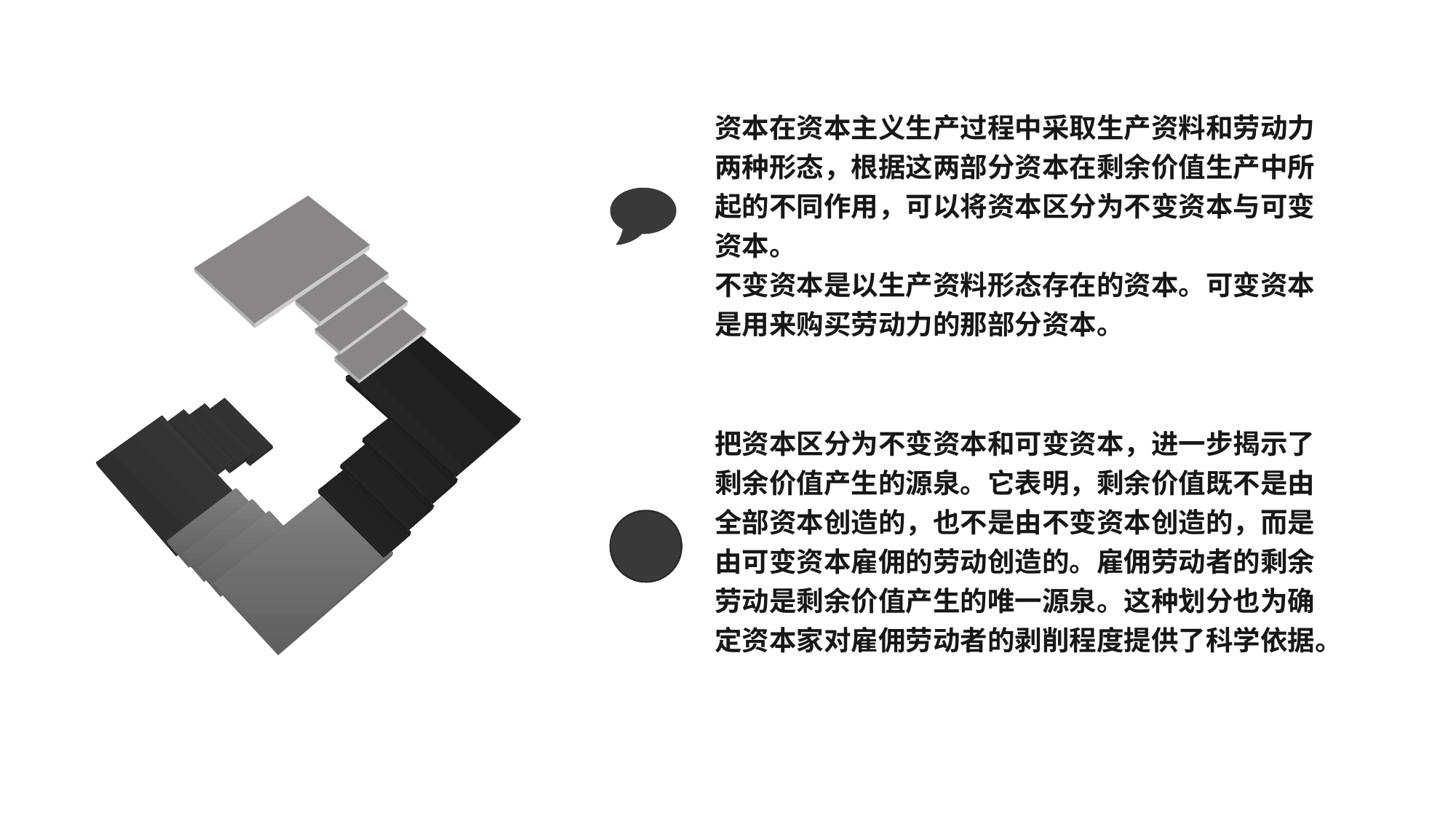

资本在资本主义生产过程中采取生产资料和劳动力两种形态，根据这两部分资本在剩余价值生产中所起的不同作用，可以将资本区分为不变资本与可变资本。
不变资本是以生产资料形态存在的资本。可变资本是用来购买劳动力的那部分资本。

把资本区分为不变资本和可变资本，进一步揭示了剩余价值产生的源泉。它表明，剩余价值既不是由全部资本创造的，也不是由不变资本创造的，而是由可变资本雇佣的劳动创造的。雇佣劳动者的剩余劳动是剩余价值产生的唯一源泉。这种划分也为确定资本家对雇佣劳动者的剥削程度提供了科学依据。